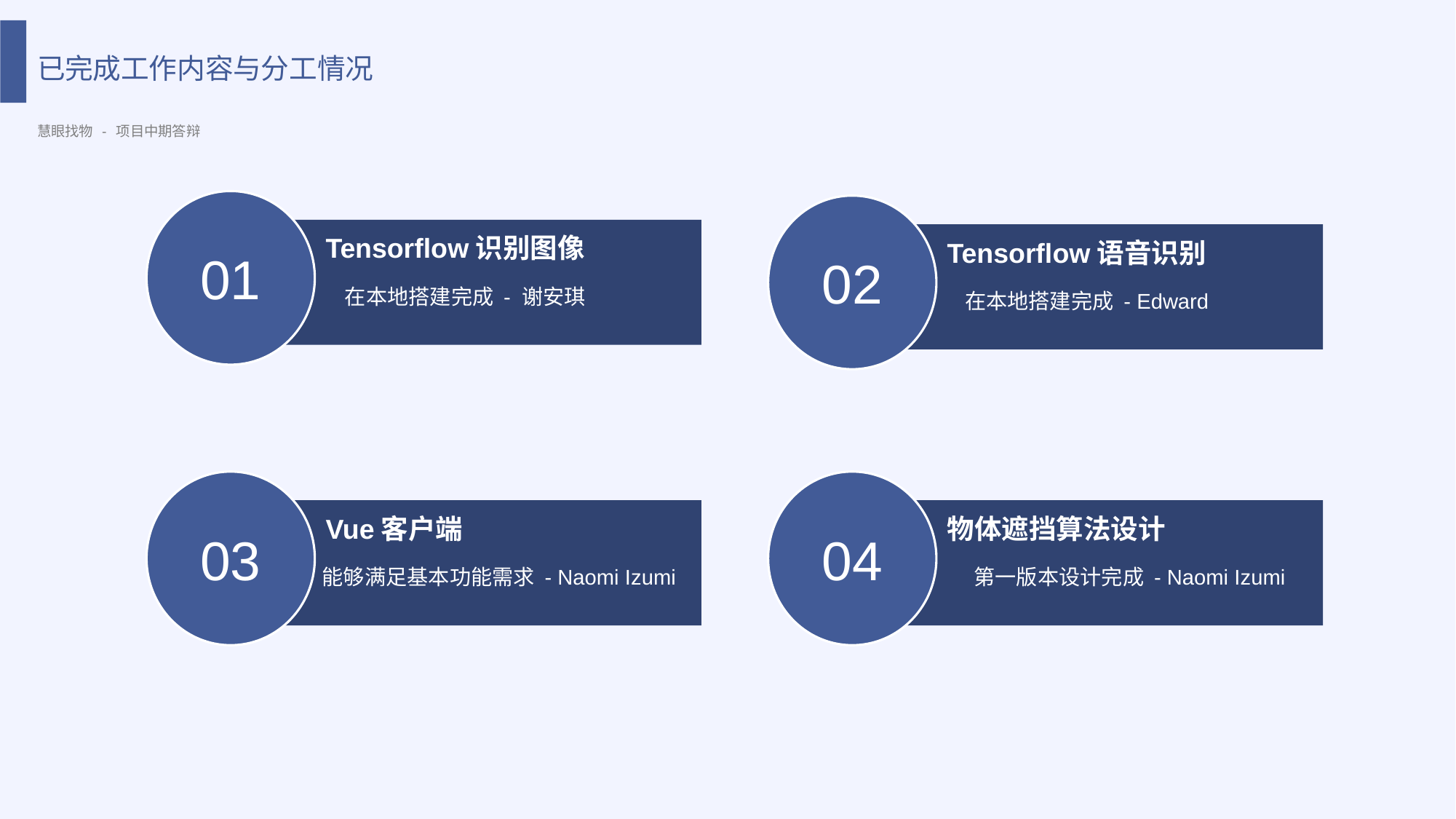

已完成工作内容与分工情况

慧眼找物 - 项目中期答辩
01
02

Tensorflow识别图像
Tensorflow语音识别
在本地搭建完成 - 谢安琪
在本地搭建完成 - Edward
03
04

Vue客户端
物体遮挡算法设计
能够满足基本功能需求 - Naomi Izumi
第一版本设计完成 - Naomi Izumi